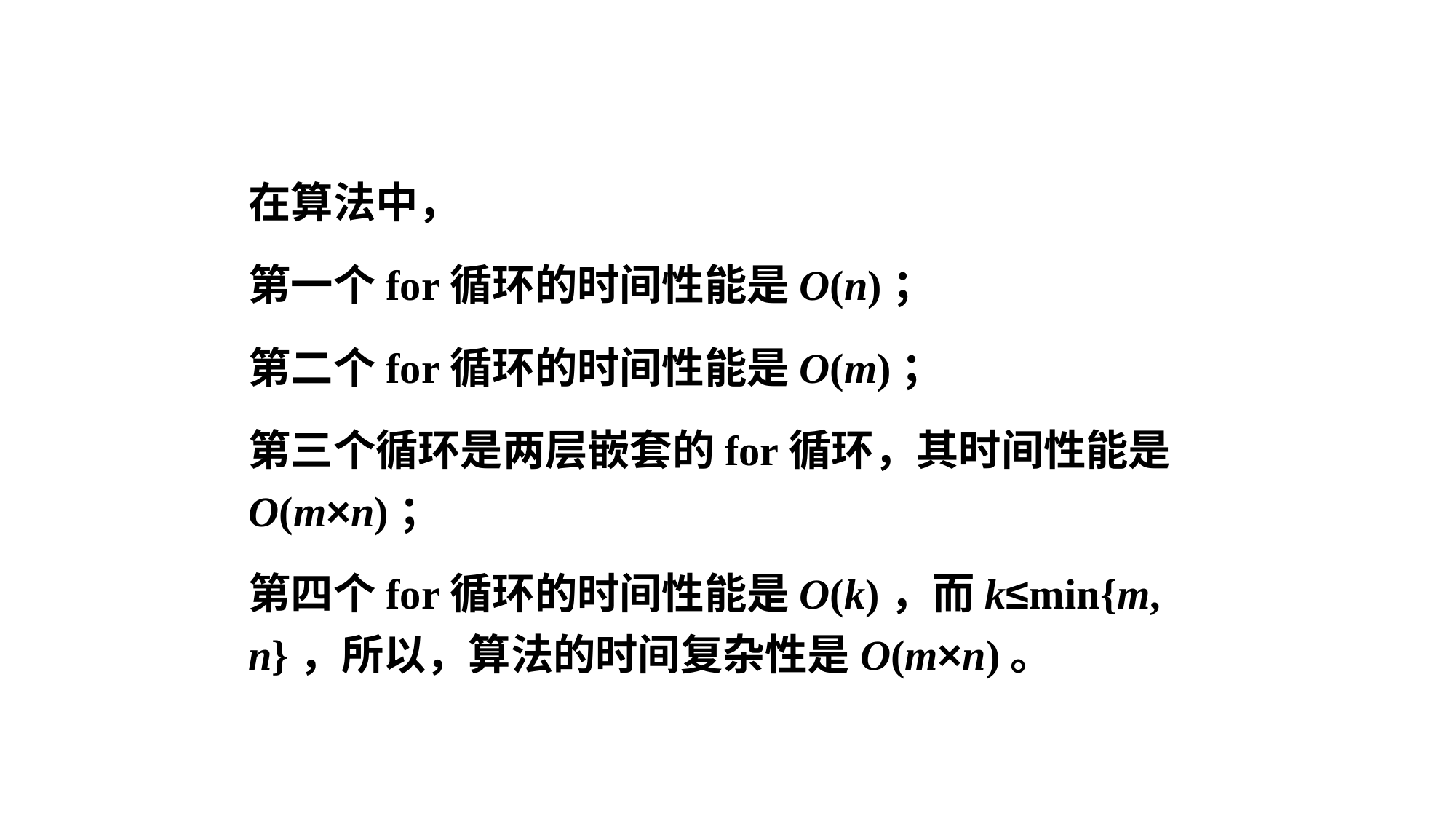

在算法中，
第一个for循环的时间性能是O(n)；
第二个for循环的时间性能是O(m)；
第三个循环是两层嵌套的for循环，其时间性能是O(m×n)；
第四个for循环的时间性能是O(k)，而k≤min{m, n}，所以，算法的时间复杂性是O(m×n)。